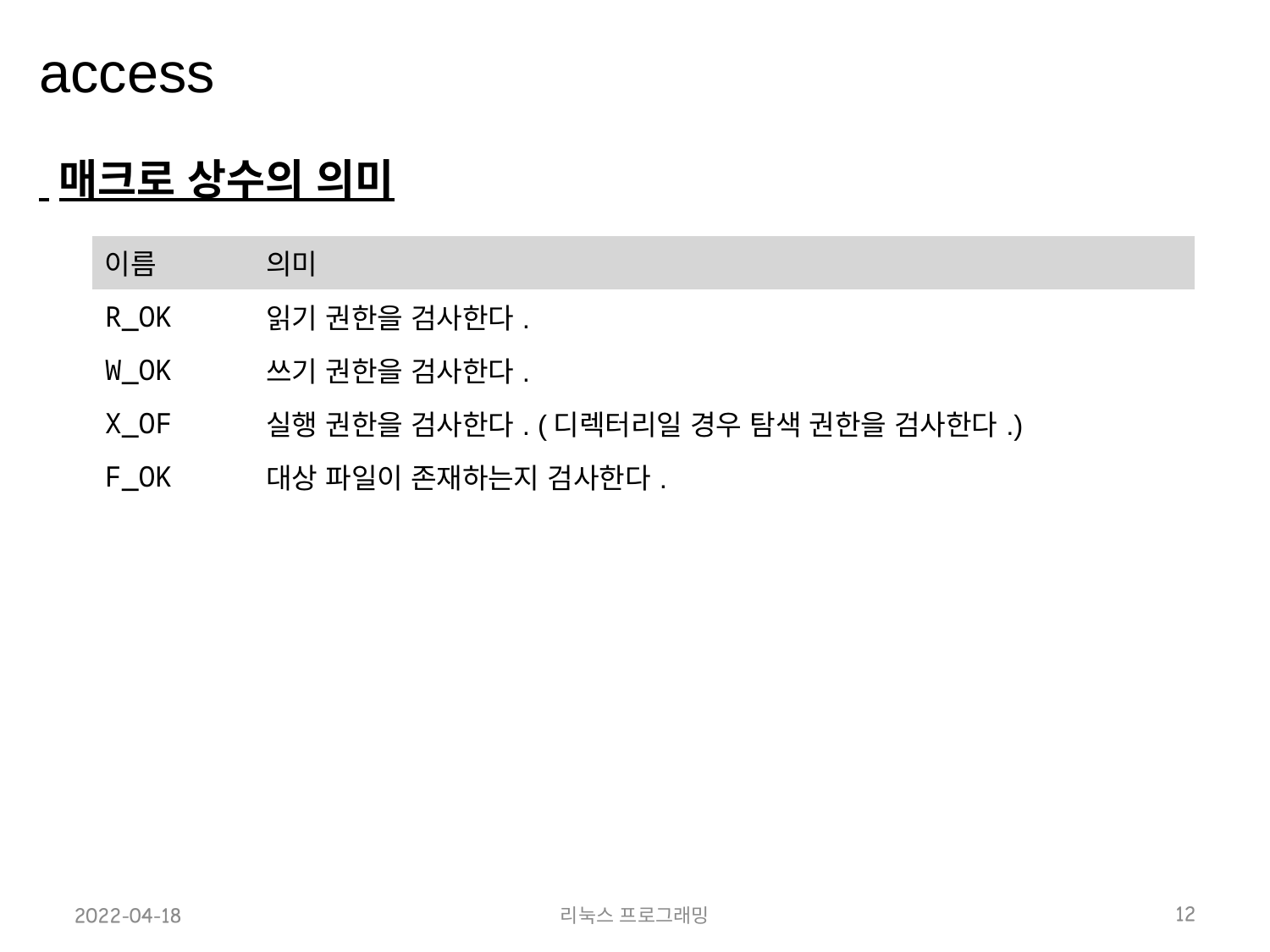

# access
 매크로 상수의 의미
| 이름 | 의미 |
| --- | --- |
| R\_OK | 읽기 권한을 검사한다. |
| W\_OK | 쓰기 권한을 검사한다. |
| X\_OF | 실행 권한을 검사한다. (디렉터리일 경우 탐색 권한을 검사한다.) |
| F\_OK | 대상 파일이 존재하는지 검사한다. |
2022-04-18
리눅스 프로그래밍
12